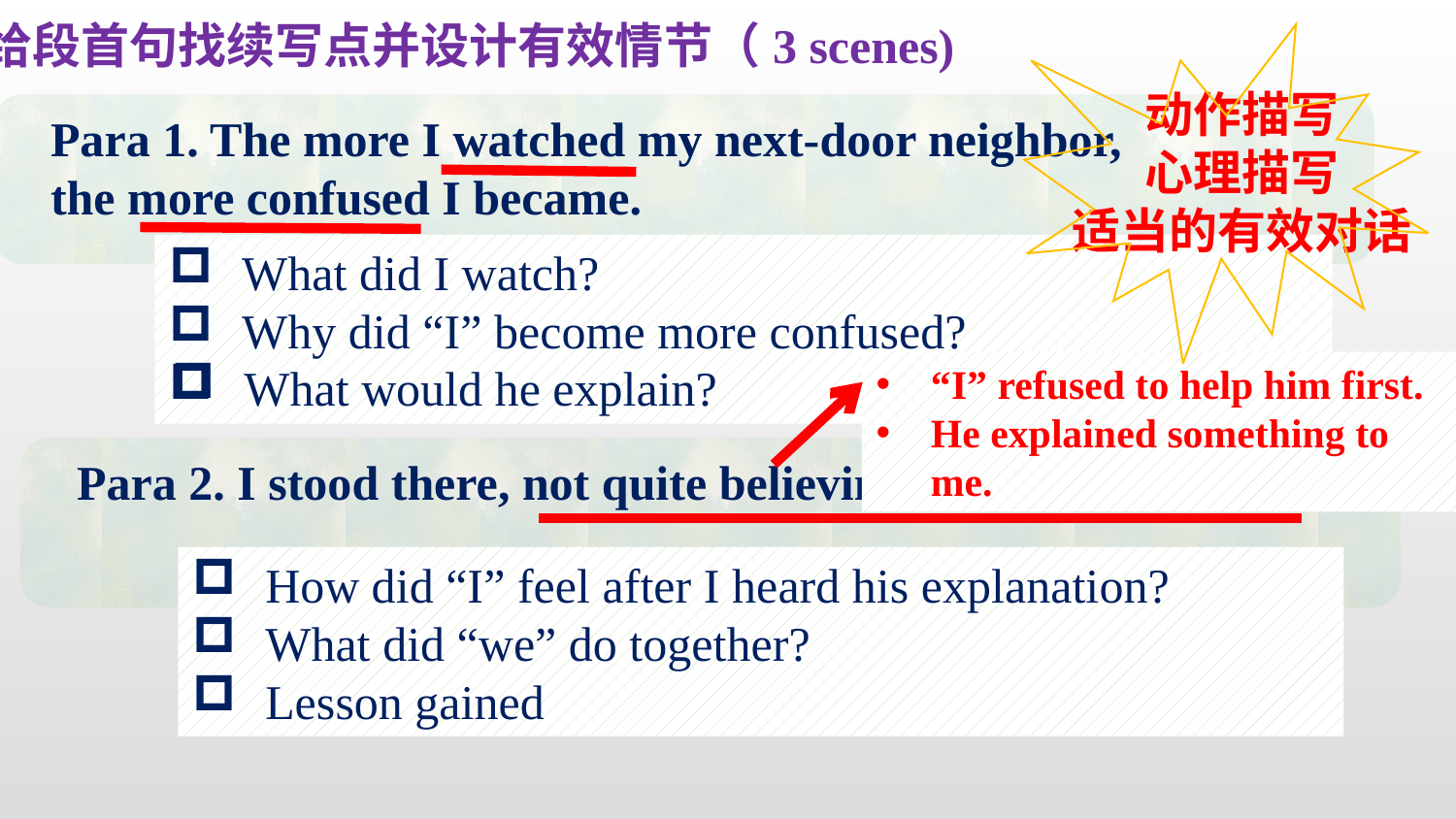

从所给段首句找续写点并设计有效情节（3 scenes)

动作描写
心理描写
适当的有效对话

Para 1. The more I watched my next-door neighbor,
the more confused I became.
What did I watch?
Why did “I” become more confused?

What would he explain?
“I” refused to help him first.
He explained something to me.

Para 2. I stood there, not quite believing what I was hearing.
How did “I” feel after I heard his explanation?
What did “we” do together?
Lesson gained